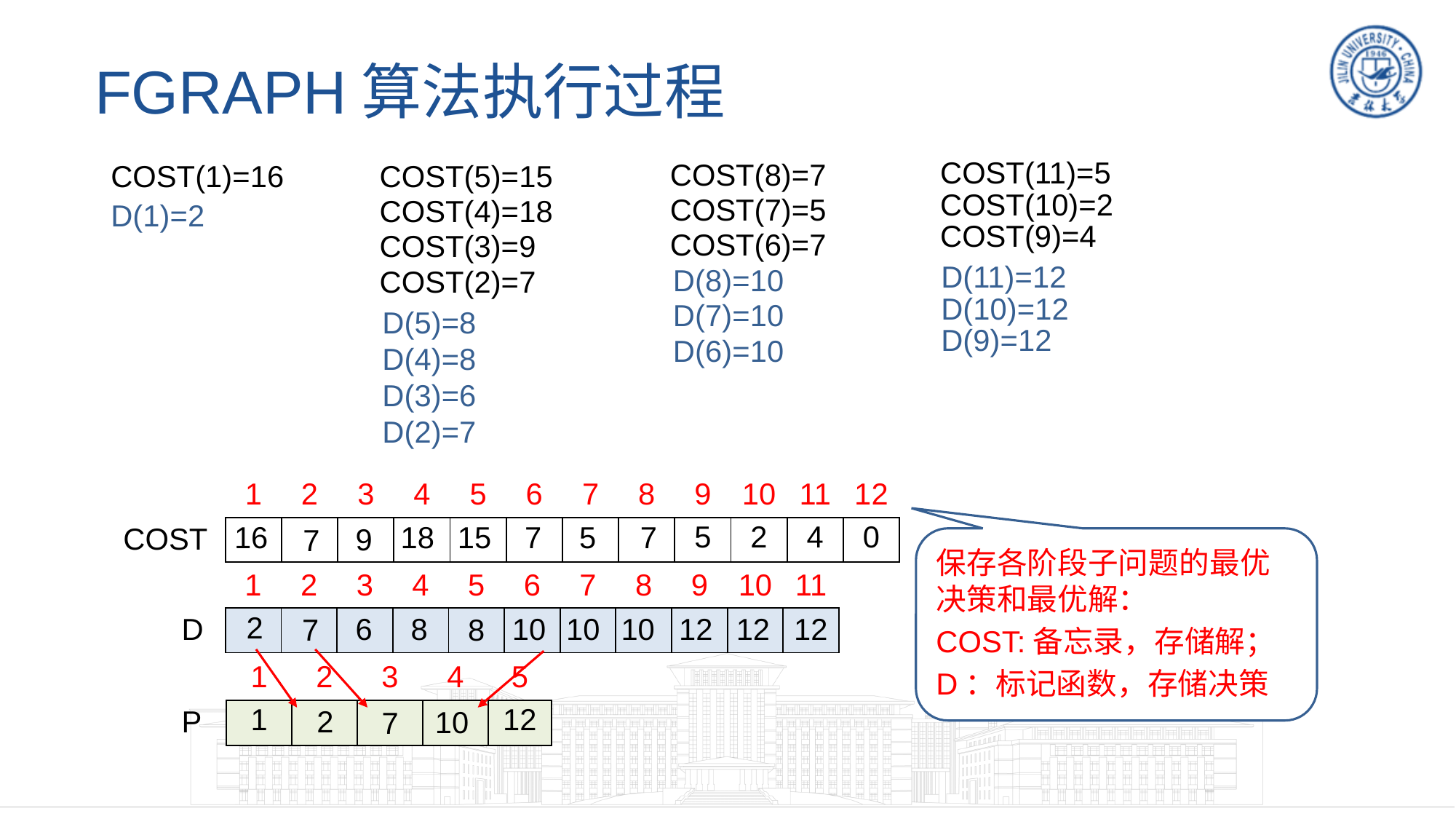

# FGRAPH算法执行过程
COST(1)=16
COST(8)=7
COST(7)=5
COST(6)=7
COST(11)=5
COST(10)=2
COST(9)=4
COST(5)=15
COST(4)=18
COST(3)=9
COST(2)=7
D(1)=2
 D(11)=12
 D(10)=12
 D(9)=12
D(8)=10
D(7)=10
D(6)=10
D(5)=8
D(4)=8
D(3)=6
D(2)=7
| 1 | 2 | 3 | 4 | 5 | 6 | 7 | 8 | 9 | 10 | 11 | 12 |
| --- | --- | --- | --- | --- | --- | --- | --- | --- | --- | --- | --- |
|  |  |  |  |  |  |  |  | 5 | 2 | 4 | 0 |
15
7
5
7
18
9
7
16
COST
保存各阶段子问题的最优决策和最优解：
COST:备忘录，存储解；
D：标记函数，存储决策

| 1 | 2 | 3 | 4 | 5 | 6 | 7 | 8 | 9 | 10 | 11 |
| --- | --- | --- | --- | --- | --- | --- | --- | --- | --- | --- |
|  |  |  |  |  |  |  |  |  |  |  |
2
6
8
7
10
10
10
D
12
12
8
12

| 1 | 2 | 3 | 4 | 5 |
| --- | --- | --- | --- | --- |
| 1 |  |  |  | 12 |
2
P
10
7
25